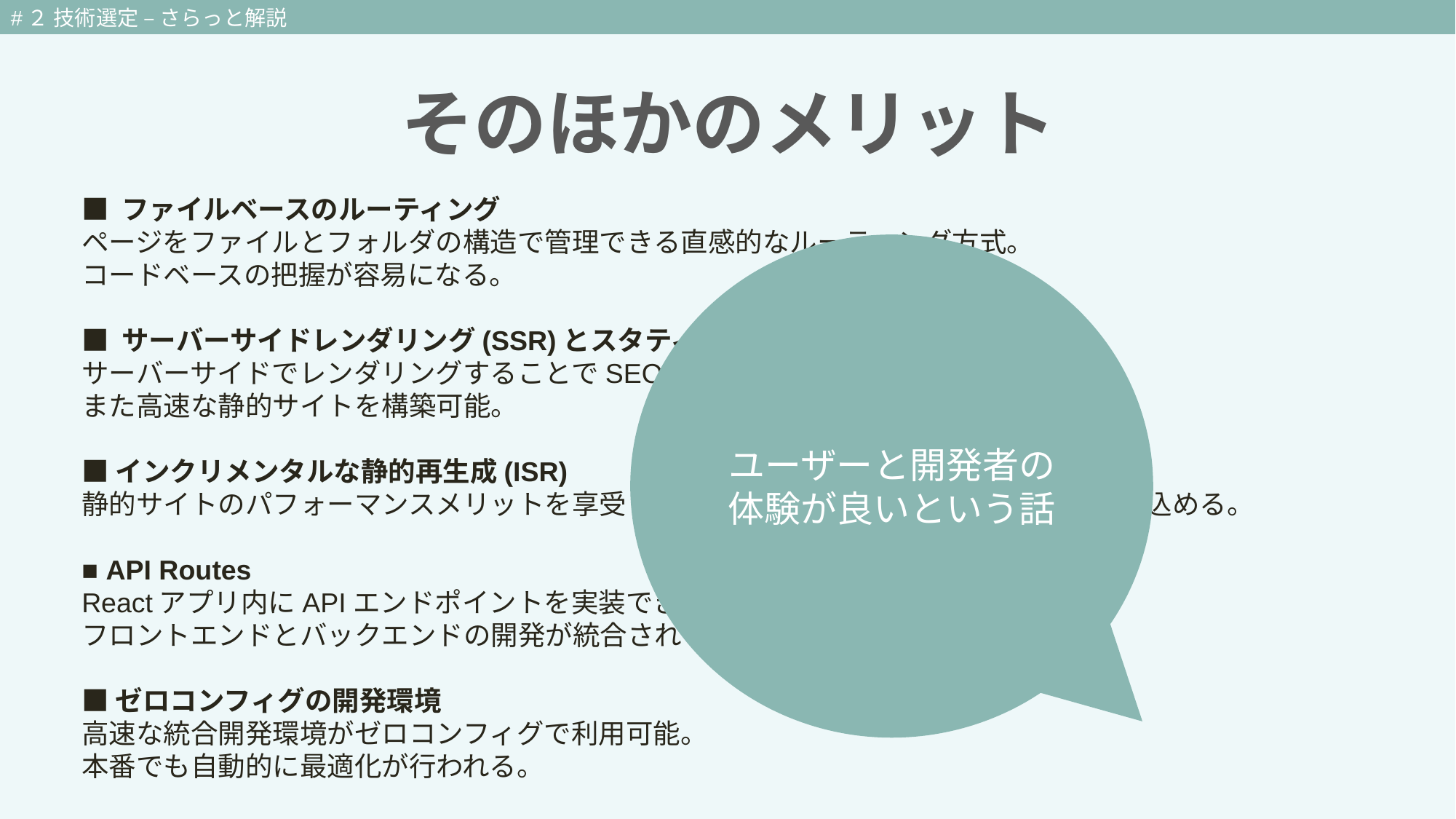

#２ 技術選定 – さらっと解説
# そのほかのメリット
■ ファイルベースのルーティング
ページをファイルとフォルダの構造で管理できる直感的なルーティング方式。
コードベースの把握が容易になる。
■ サーバーサイドレンダリング(SSR)とスタティックサイト生成(SSG)
サーバーサイドでレンダリングすることでSEO対策とパフォーマンス向上が図れる。
また高速な静的サイトを構築可能。
■インクリメンタルな静的再生成(ISR)
静的サイトのパフォーマンスメリットを享受しながら、動的なコンテンツも柔軟に組み込める。
■ API Routes
Reactアプリ内にAPIエンドポイントを実装できる。
フロントエンドとバックエンドの開発が統合される。
■ゼロコンフィグの開発環境
高速な統合開発環境がゼロコンフィグで利用可能。
本番でも自動的に最適化が行われる。
ユーザーと開発者の体験が良いという話